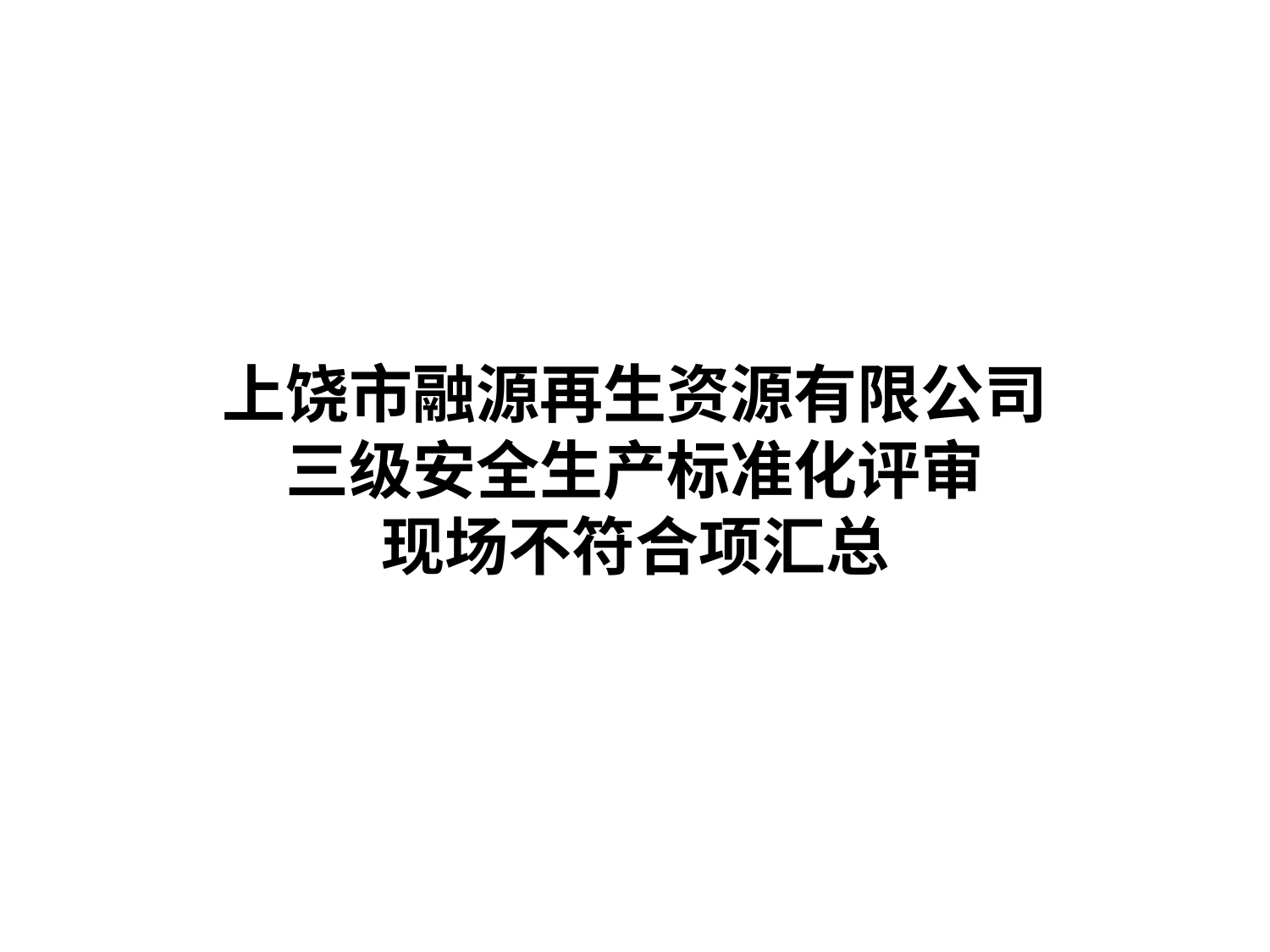

# 上饶市融源再生资源有限公司 三级安全生产标准化评审 现场不符合项汇总